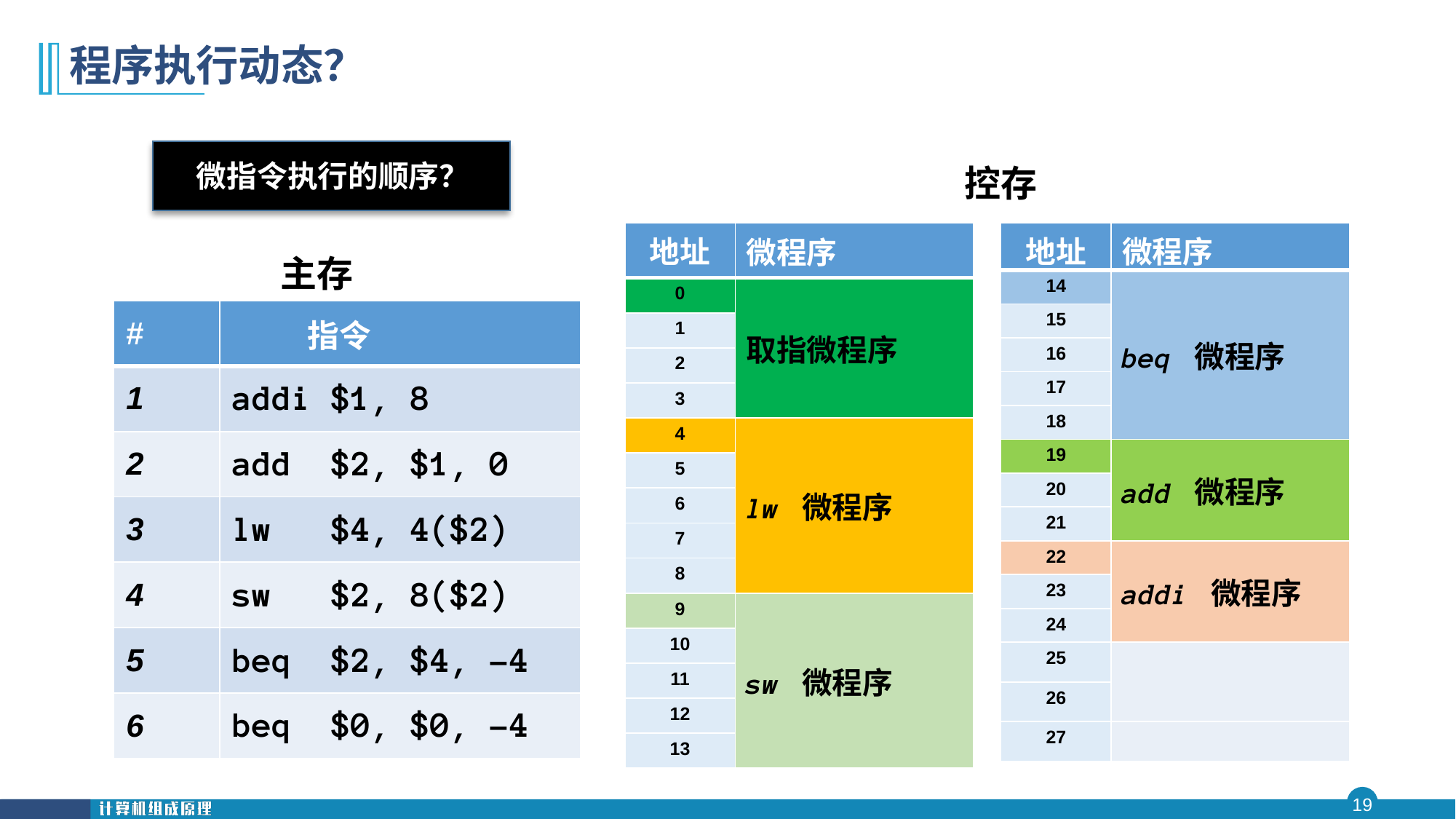

# 程序执行动态？

微指令执行的顺序？
控存
| 地址 | 微程序 |
| --- | --- |
| 0 | 取指微程序 |
| 1 |  |
| 2 |  |
| 3 |  |
| 4 | lw 微程序 |
| 5 |  |
| 6 |  |
| 7 |  |
| 8 |  |
| 9 | sw 微程序 |
| 10 |  |
| 11 |  |
| 12 |  |
| 13 |  |
| 地址 | 微程序 |
| --- | --- |
| 14 | beq 微程序 |
| 15 |  |
| 16 |  |
| 17 |  |
| 18 |  |
| 19 | add 微程序 |
| 20 |  |
| 21 |  |
| 22 | addi 微程序 |
| 23 |  |
| 24 |  |
| 25 |  |
| 26 |  |
| 27 |  |
主存
| # | 指令 |
| --- | --- |
| 1 | addi $1, 8 |
| 2 | add $2, $1, 0 |
| 3 | lw $4, 4($2) |
| 4 | sw $2, 8($2) |
| 5 | beq $2, $4, -4 |
| 6 | beq $0, $0, -4 |